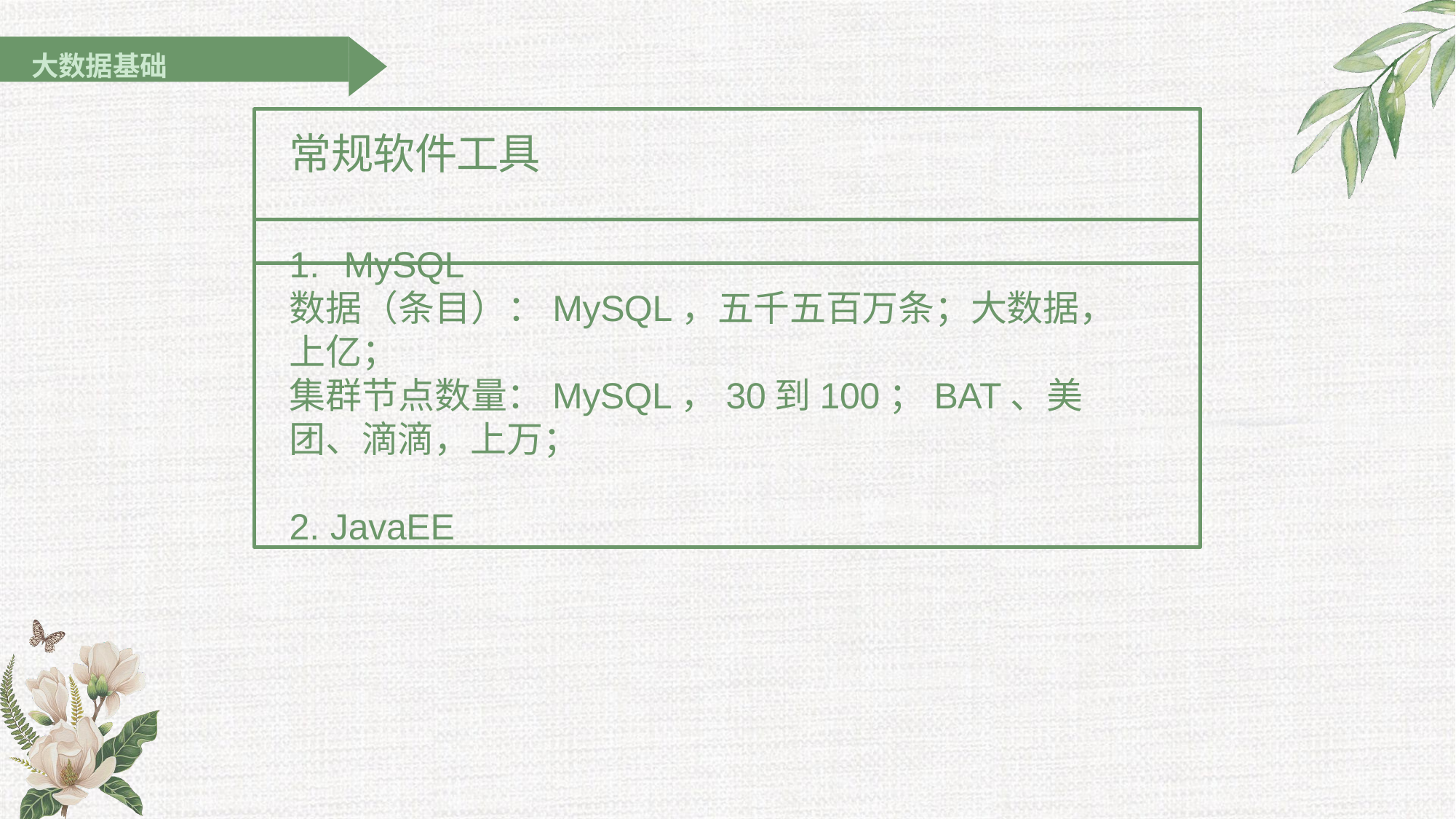

大数据基础
# 常规软件工具
MySQL
数据（条目）：MySQL，五千五百万条；大数据，上亿；
集群节点数量：MySQL，30到100；BAT、美团、滴滴，上万；
JavaEE